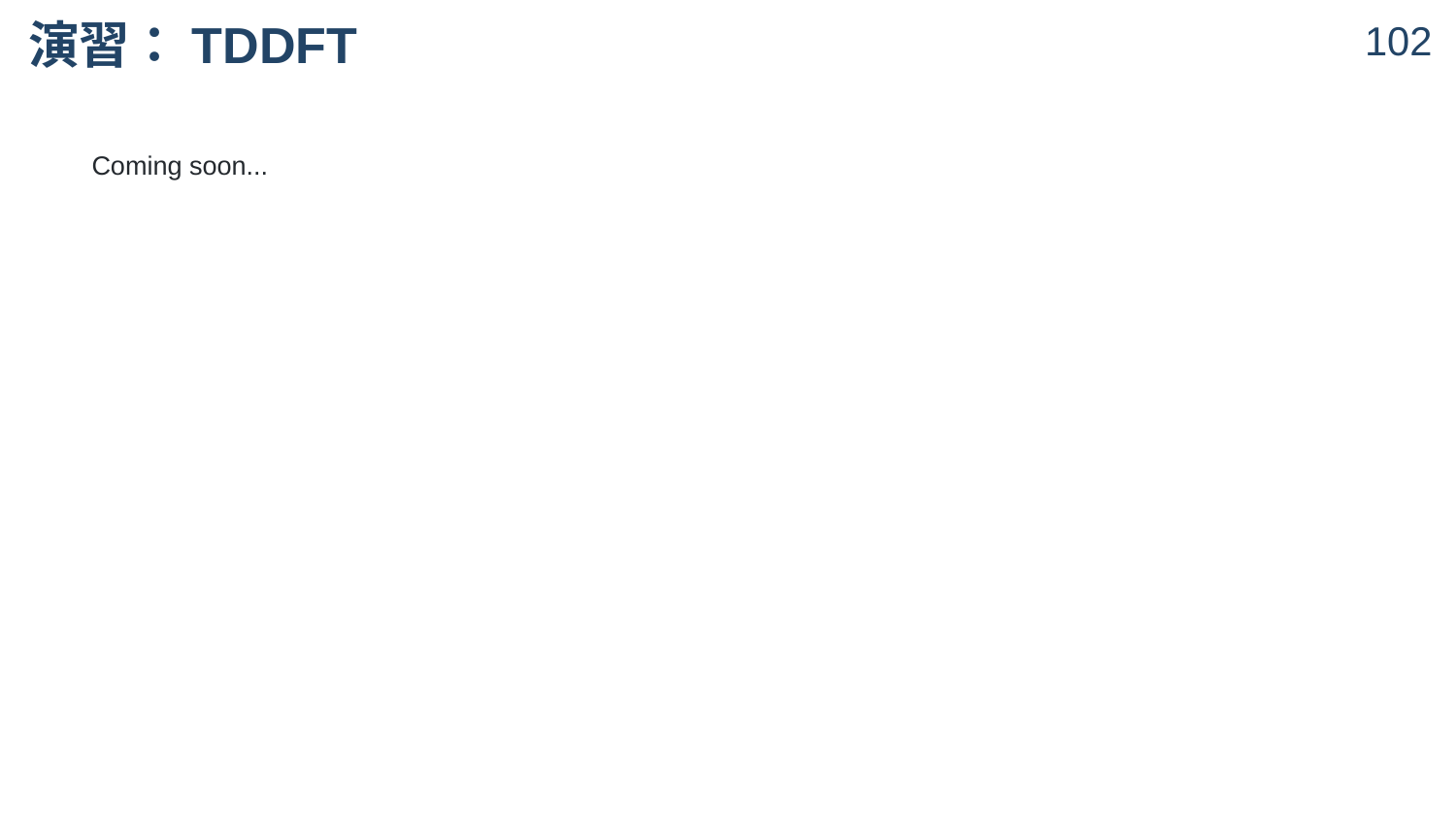

# 演習：TDDFT
102
Coming soon...

© 2024 Shuhei Ohno